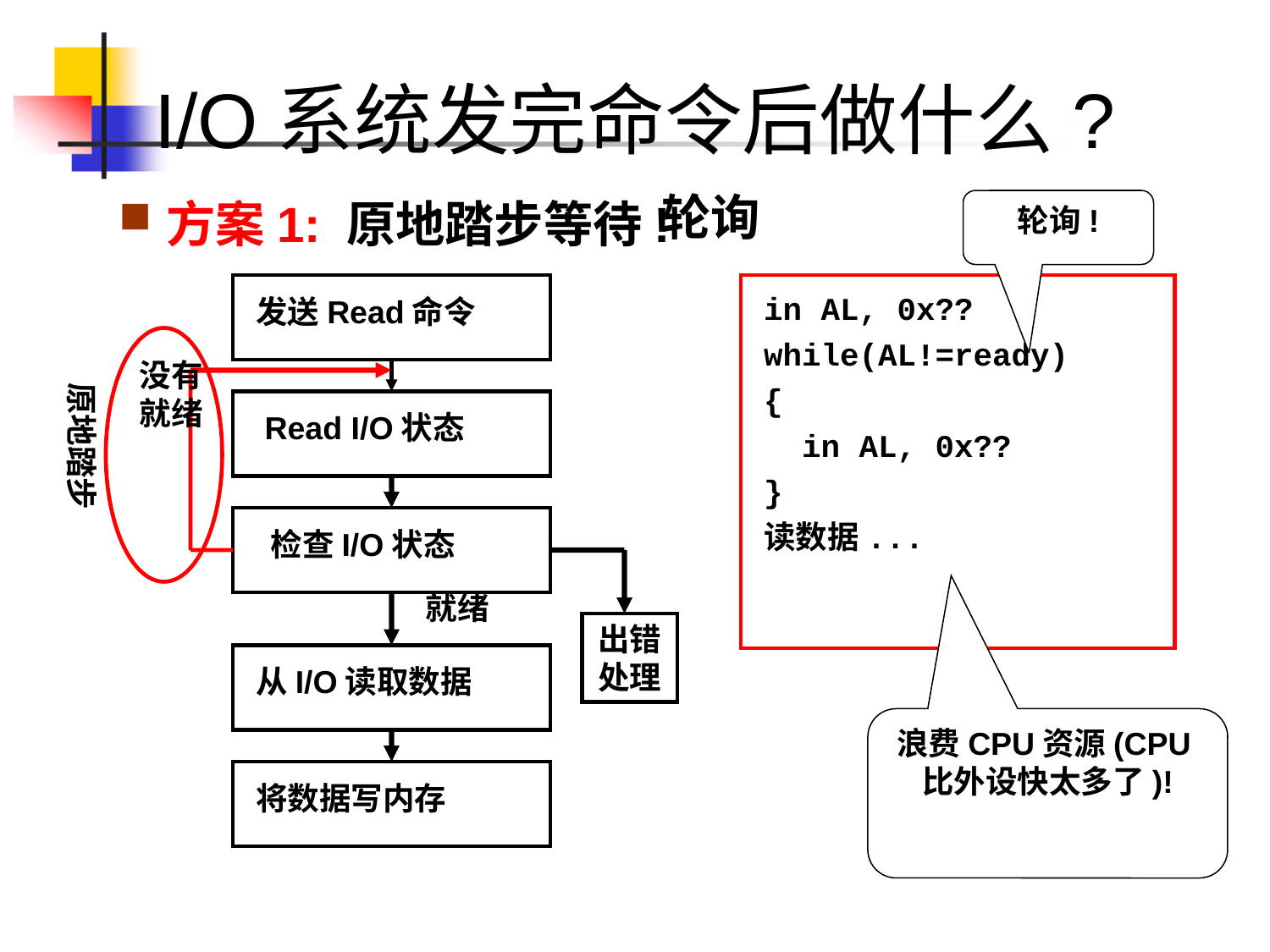

# I/O系统发完命令后做什么?
方案1: 原地踏步等待!
轮询
轮询!

发送Read命令
in AL, 0x??
while(AL!=ready)
{
  in AL, 0x??
}
读数据...

原地踏步
没有就绪

 Read I/O状态

 检查I/O状态

出错处理
就绪

从I/O读取数据
浪费CPU资源(CPU比外设快太多了)!

将数据写内存